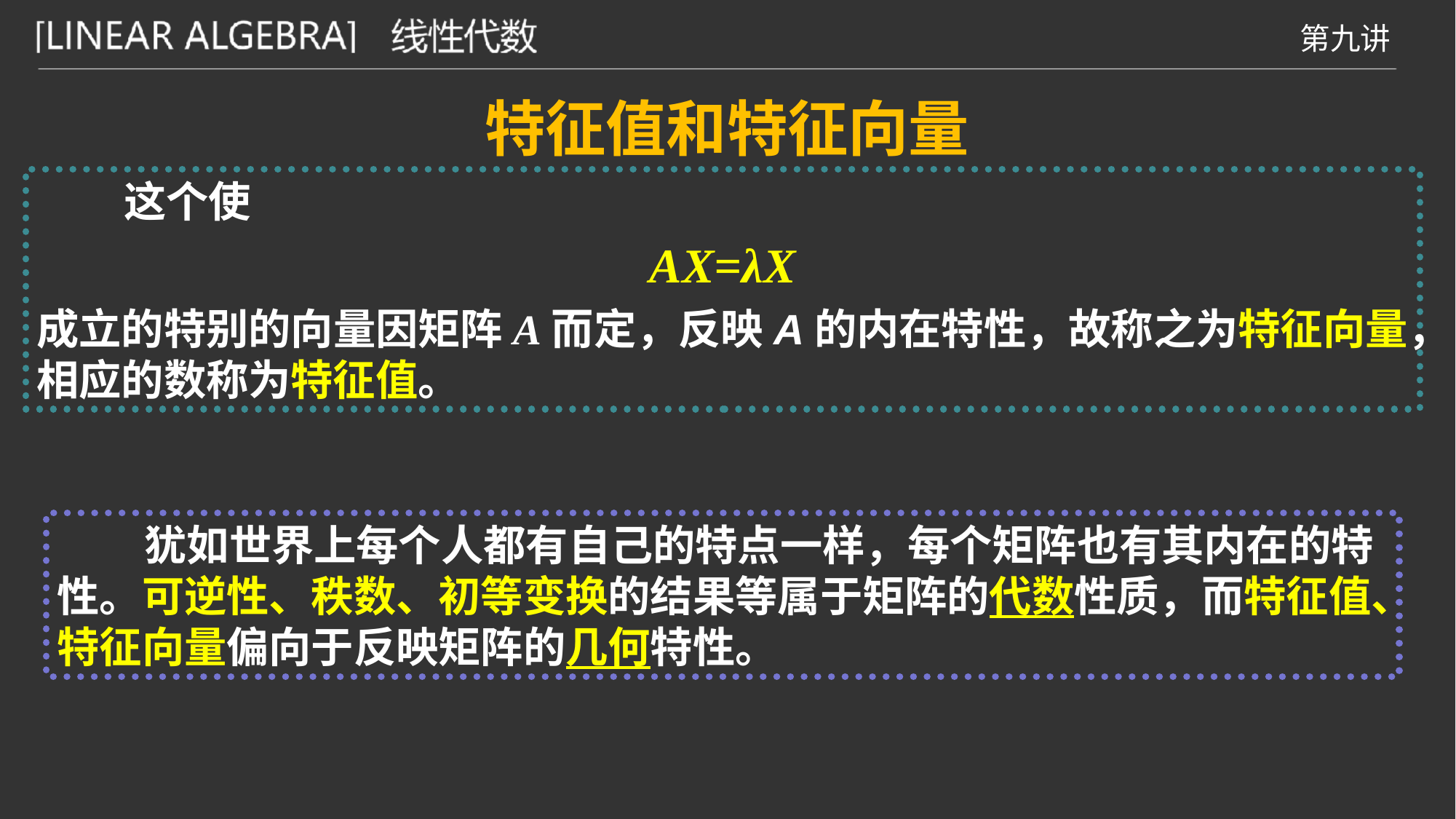

特征值和特征向量
        这个使
AX=λX
成立的特别的向量因矩阵A而定，反映A的内在特性，故称之为特征向量，相应的数称为特征值。
        犹如世界上每个人都有自己的特点一样，每个矩阵也有其内在的特性。可逆性、秩数、初等变换的结果等属于矩阵的代数性质，而特征值、特征向量偏向于反映矩阵的几何特性。